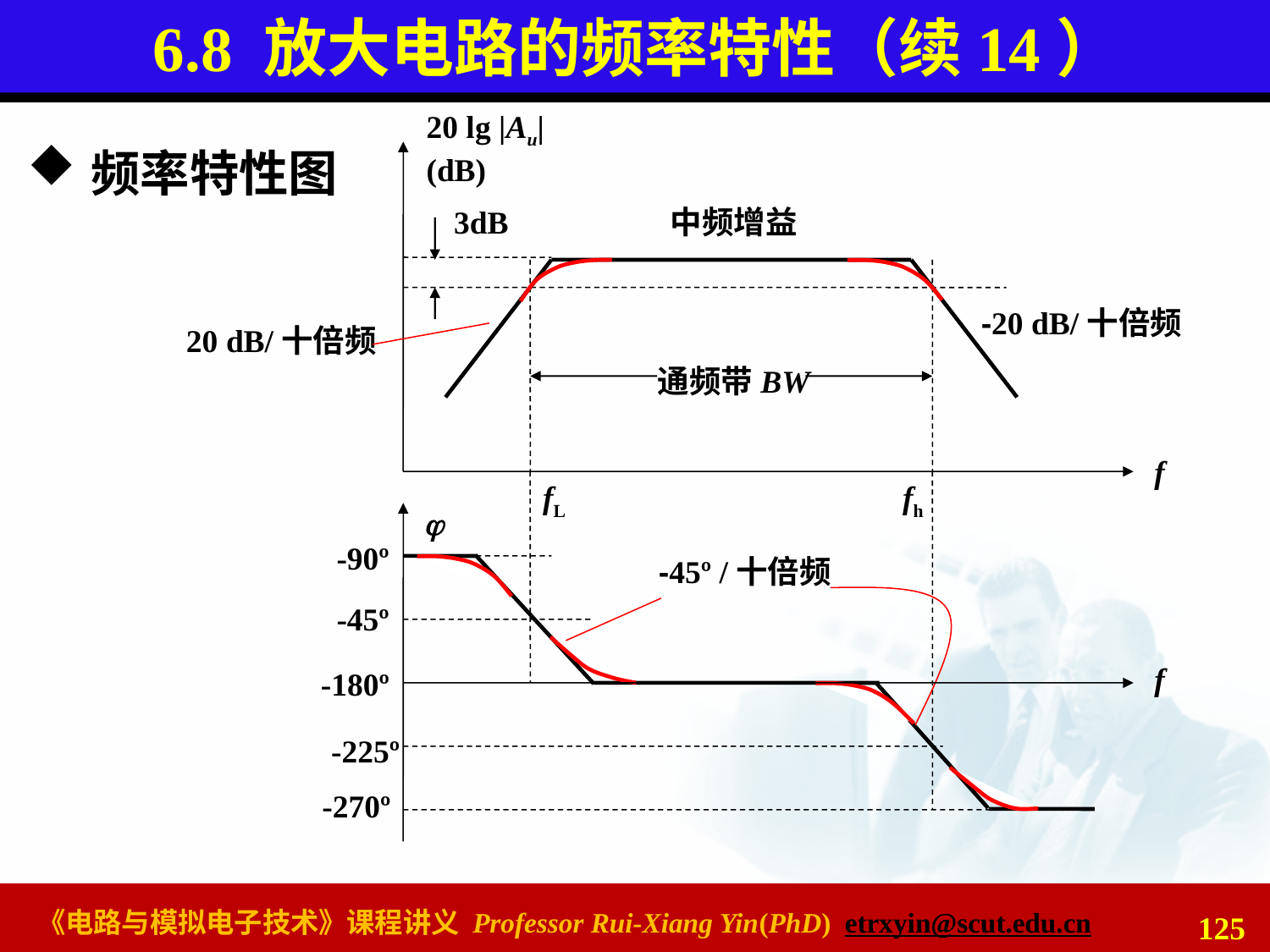

# 6.8 放大电路的频率特性（续14）
20 lg |Au|  (dB)

f
频率特性图
3dB
中频增益

fL

fh

-20 dB/十倍频
20 dB/十倍频

通频带BW

ϕ

-90º
-45º
-180º

-225º
-270º
f
-45º /十倍频

125